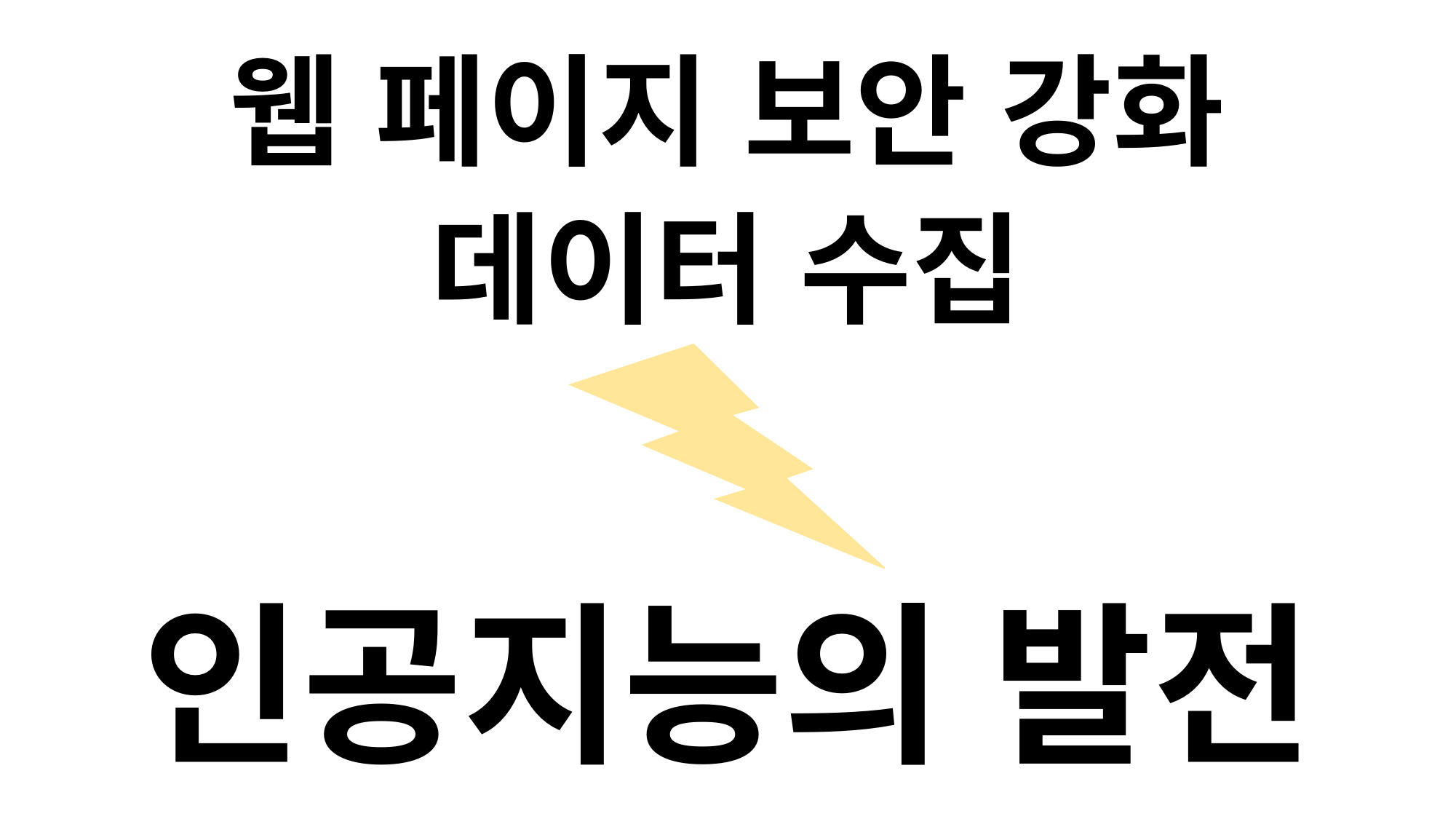

웹 페이지 보안 강화
데이터 수집

인공지능의 발전